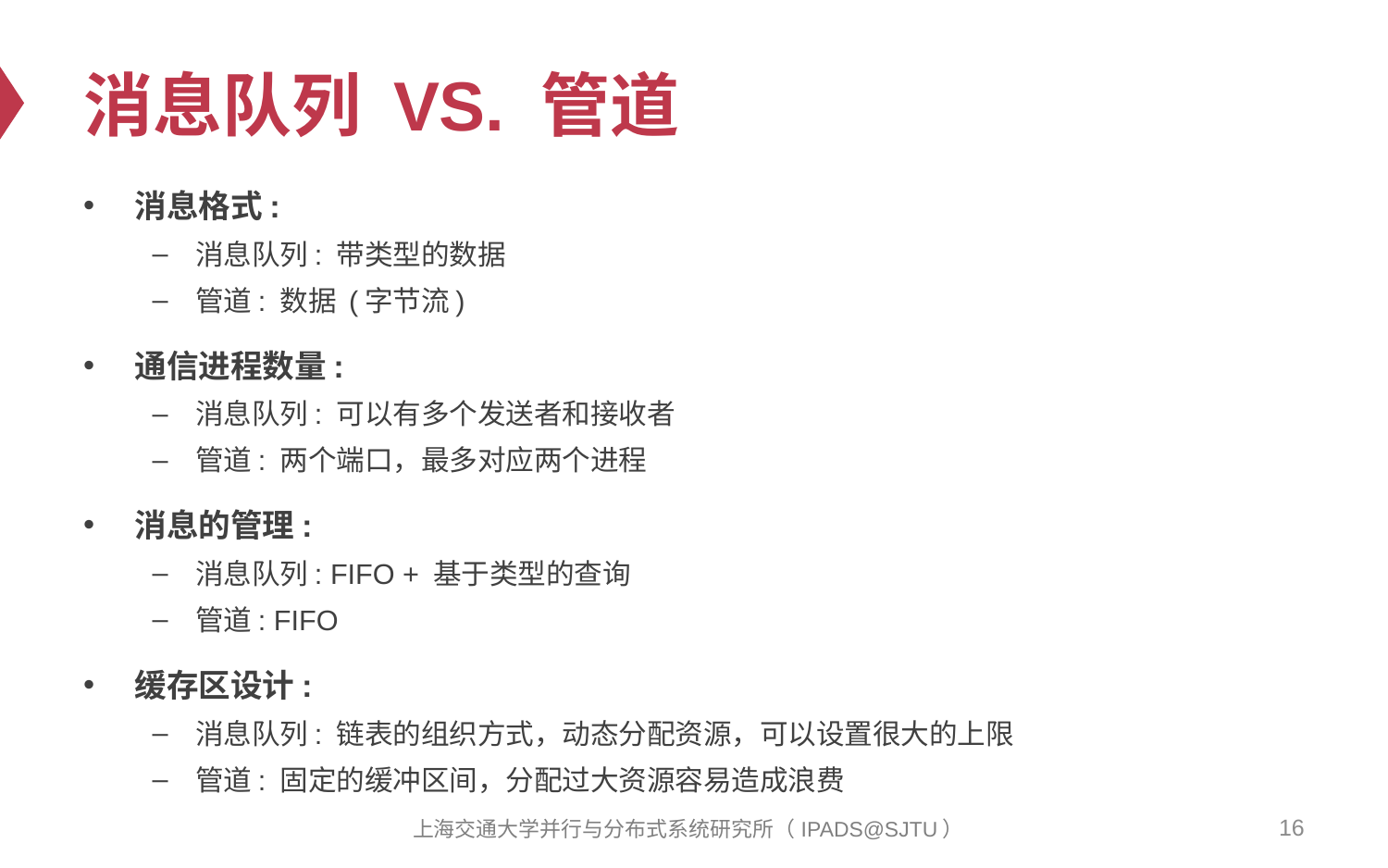

# 消息队列 VS. 管道
消息格式:
消息队列: 带类型的数据
管道: 数据 (字节流)
通信进程数量:
消息队列: 可以有多个发送者和接收者
管道: 两个端口，最多对应两个进程
消息的管理:
消息队列: FIFO + 基于类型的查询
管道: FIFO
缓存区设计:
消息队列: 链表的组织方式，动态分配资源，可以设置很大的上限
管道: 固定的缓冲区间，分配过大资源容易造成浪费

16
上海交通大学并行与分布式系统研究所（IPADS@SJTU）